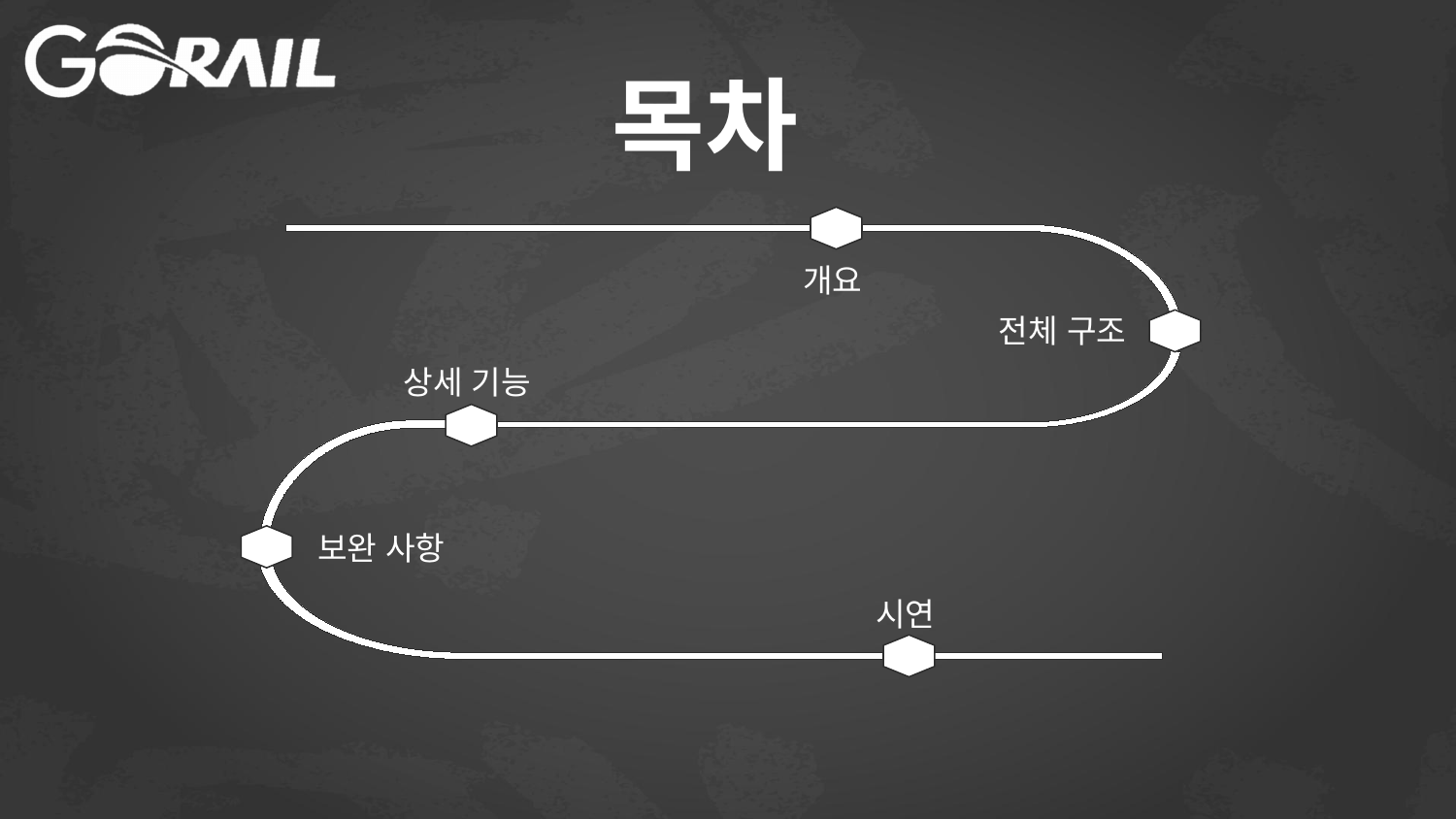

# 목차

개요
전체 구조
상세 기능
보완 사항
시연